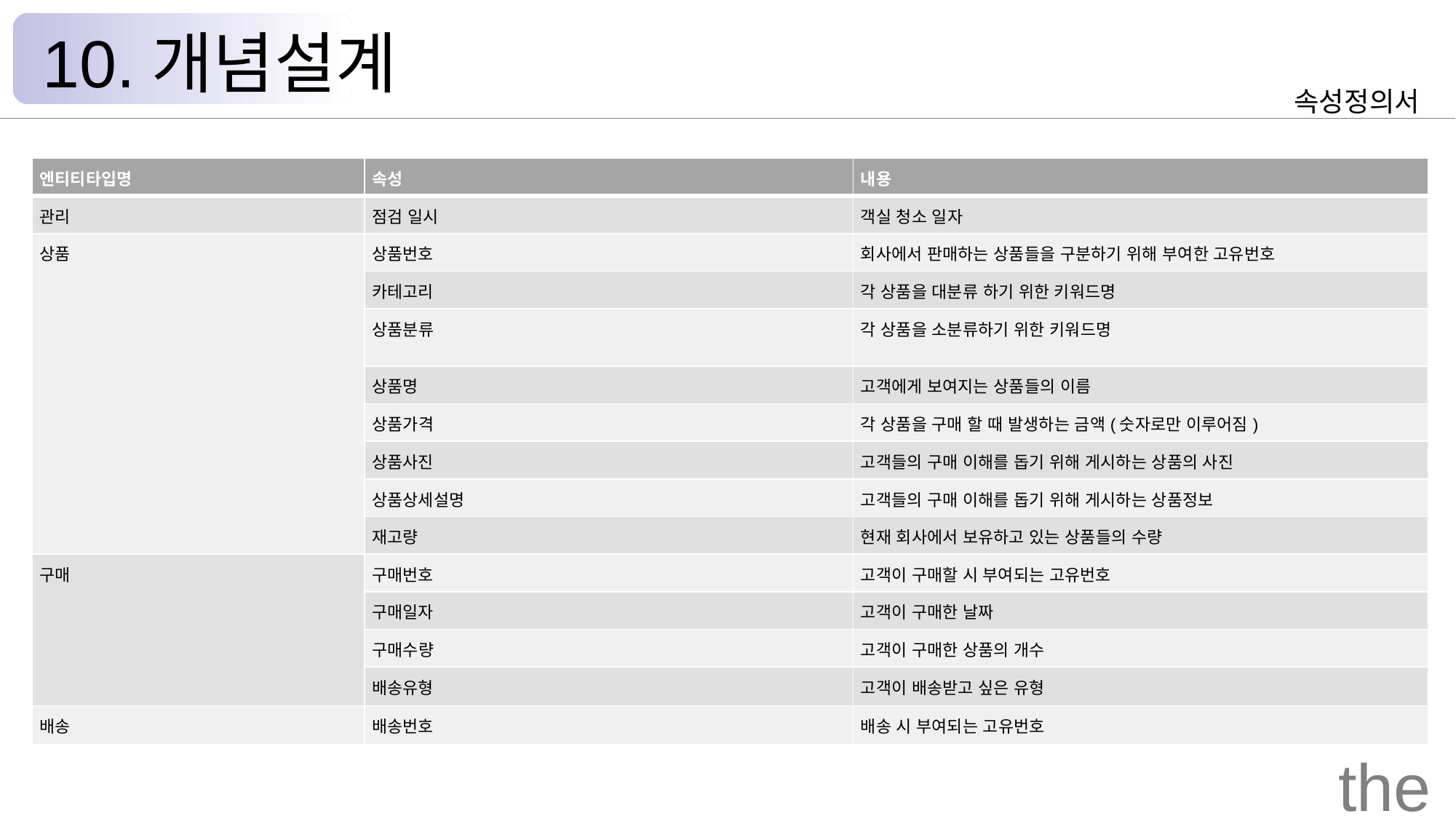

10.개념설계

속성정의서
| 엔티티타입명 | 속성 | 내용 |
| --- | --- | --- |
| 관리 | 점검 일시 | 객실 청소 일자 |
| 상품 | 상품번호 | 회사에서 판매하는 상품들을 구분하기 위해 부여한 고유번호 |
|  | 카테고리 | 각 상품을 대분류 하기 위한 키워드명 |
|  | 상품분류 | 각 상품을 소분류하기 위한 키워드명 |
|  | 상품명 | 고객에게 보여지는 상품들의 이름 |
|  | 상품가격 | 각 상품을 구매 할 때 발생하는 금액(숫자로만 이루어짐) |
|  | 상품사진 | 고객들의 구매 이해를 돕기 위해 게시하는 상품의 사진 |
|  | 상품상세설명 | 고객들의 구매 이해를 돕기 위해 게시하는 상품정보 |
|  | 재고량 | 현재 회사에서 보유하고 있는 상품들의 수량 |
| 구매 | 구매번호 | 고객이 구매할 시 부여되는 고유번호 |
|  | 구매일자 | 고객이 구매한 날짜 |
|  | 구매수량 | 고객이 구매한 상품의 개수 |
|  | 배송유형 | 고객이 배송받고 싶은 유형 |
| 배송 | 배송번호 | 배송 시 부여되는 고유번호 |
the Palace